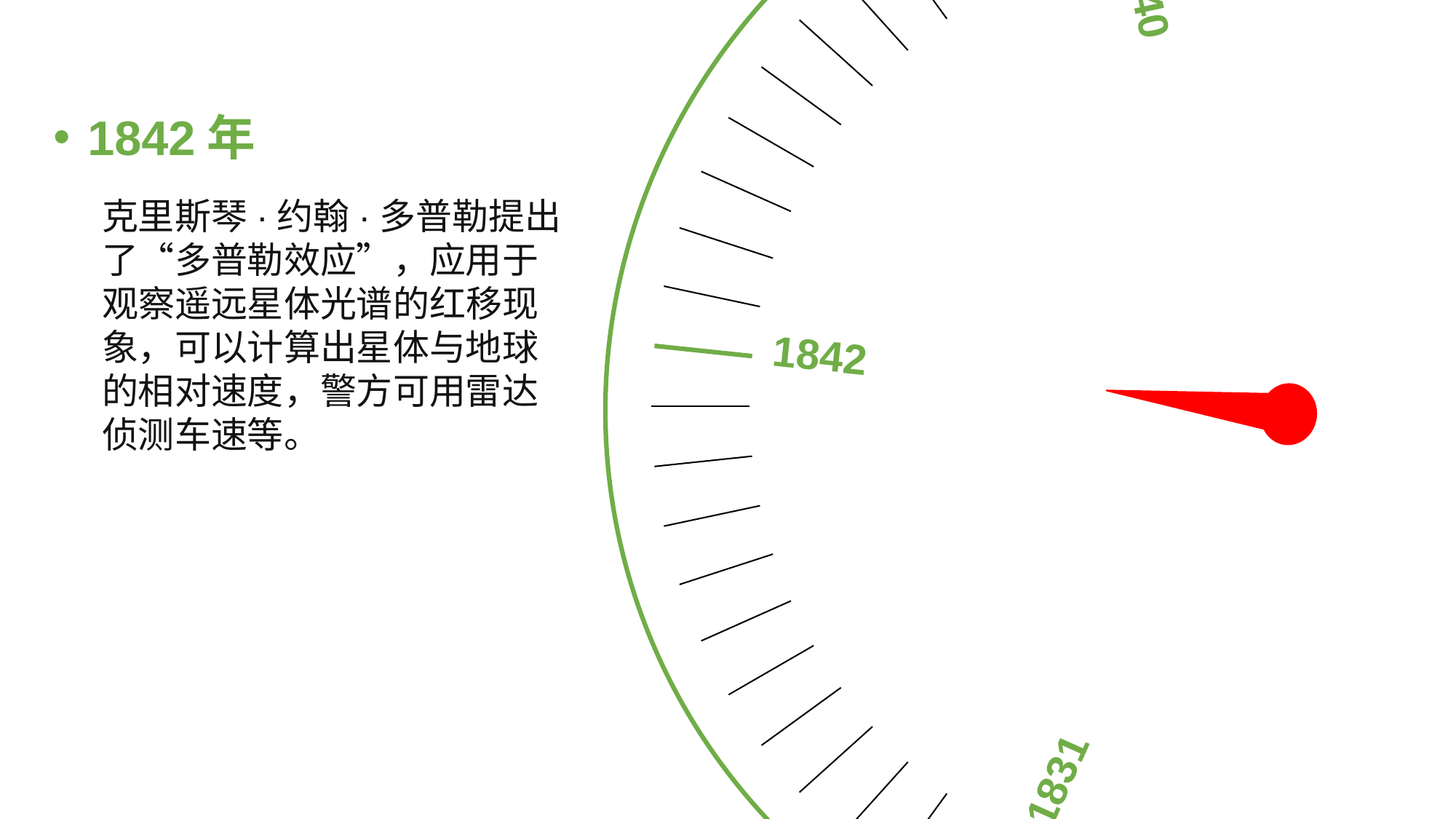

1842
1840
1831
1836
1833
1842年
克里斯琴·约翰·多普勒提出了“多普勒效应”，应用于观察遥远星体光谱的红移现象，可以计算出星体与地球的相对速度，警方可用雷达侦测车速等。